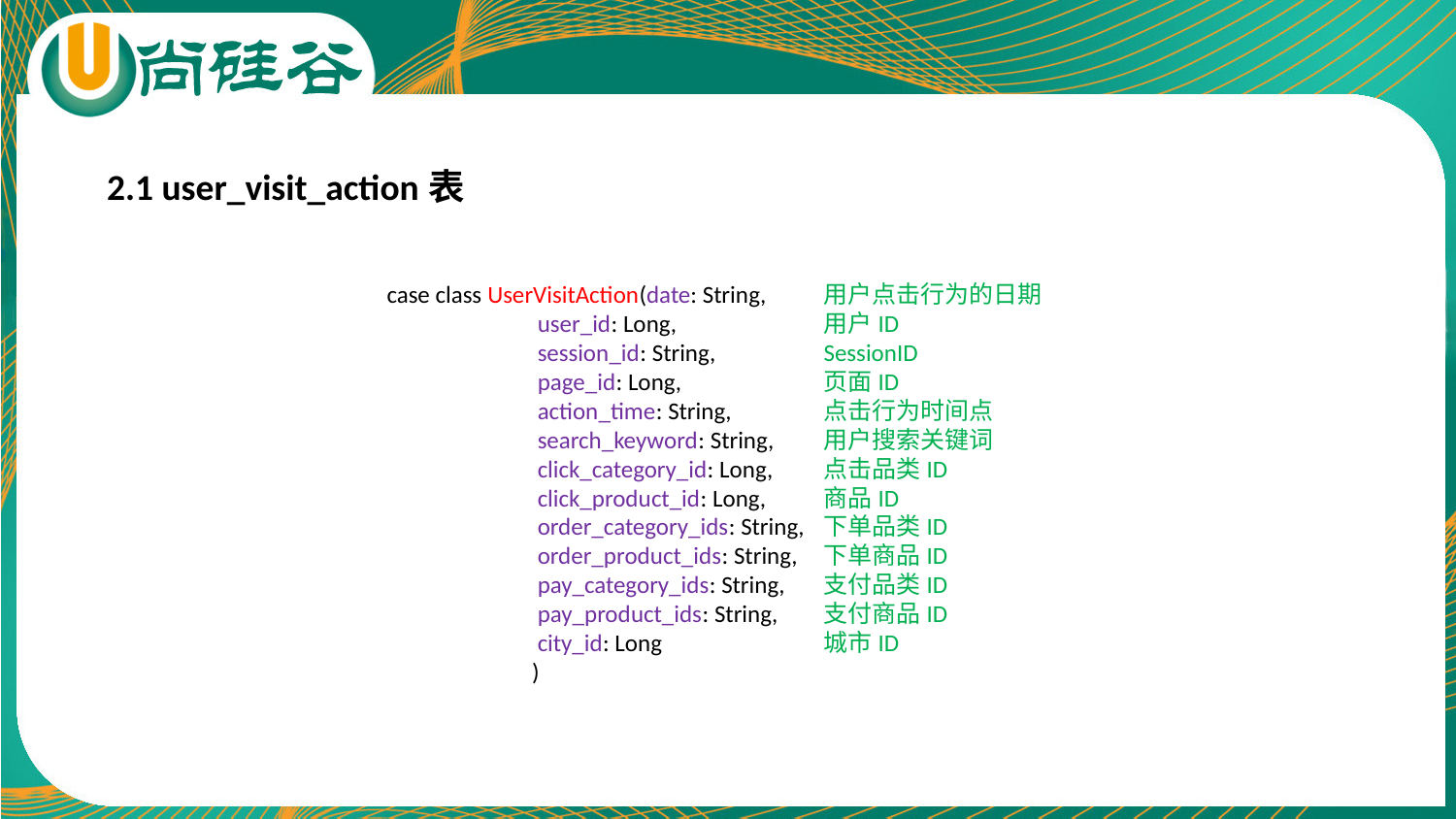

2.1 user_visit_action表
case class UserVisitAction(date: String,	用户点击行为的日期
                           user_id: Long,		用户ID
                           session_id: String,	SessionID
                           page_id: Long,	页面ID
                           action_time: String,	点击行为时间点
                           search_keyword: String,	用户搜索关键词
                           click_category_id: Long,	点击品类ID
                           click_product_id: Long,	商品ID
                           order_category_ids: String,	下单品类ID
                           order_product_ids: String,	下单商品ID
                           pay_category_ids: String,	支付品类ID
                           pay_product_ids: String,	支付商品ID
                           city_id: Long		城市ID
                          )